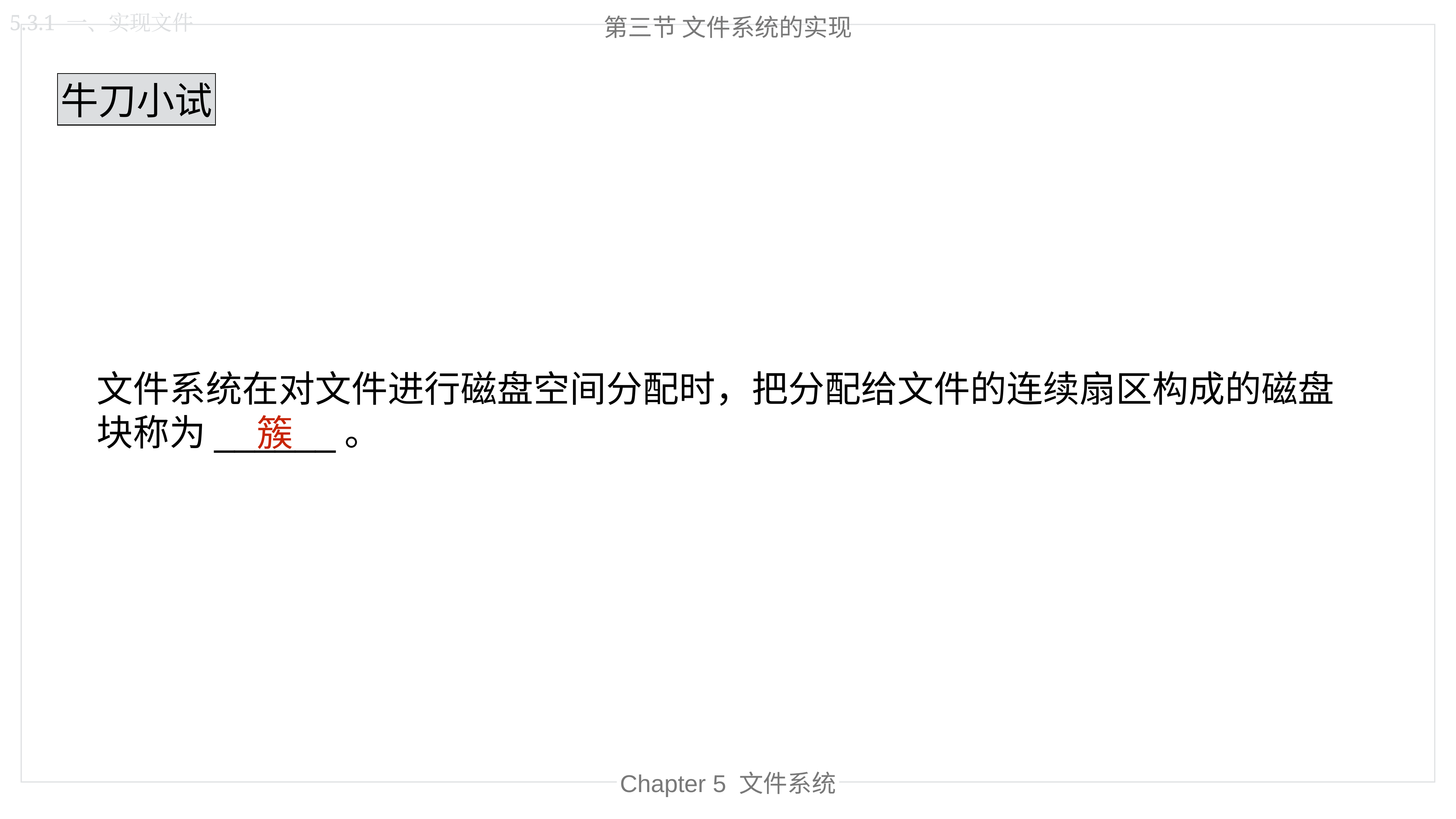

5.3.1 一、实现文件
第三节 文件系统的实现

牛刀小试
文件系统在对文件进行磁盘空间分配时，把分配给文件的连续扇区构成的磁盘块称为______。
簇
Chapter 4 内存管理
Chapter 5 文件系统